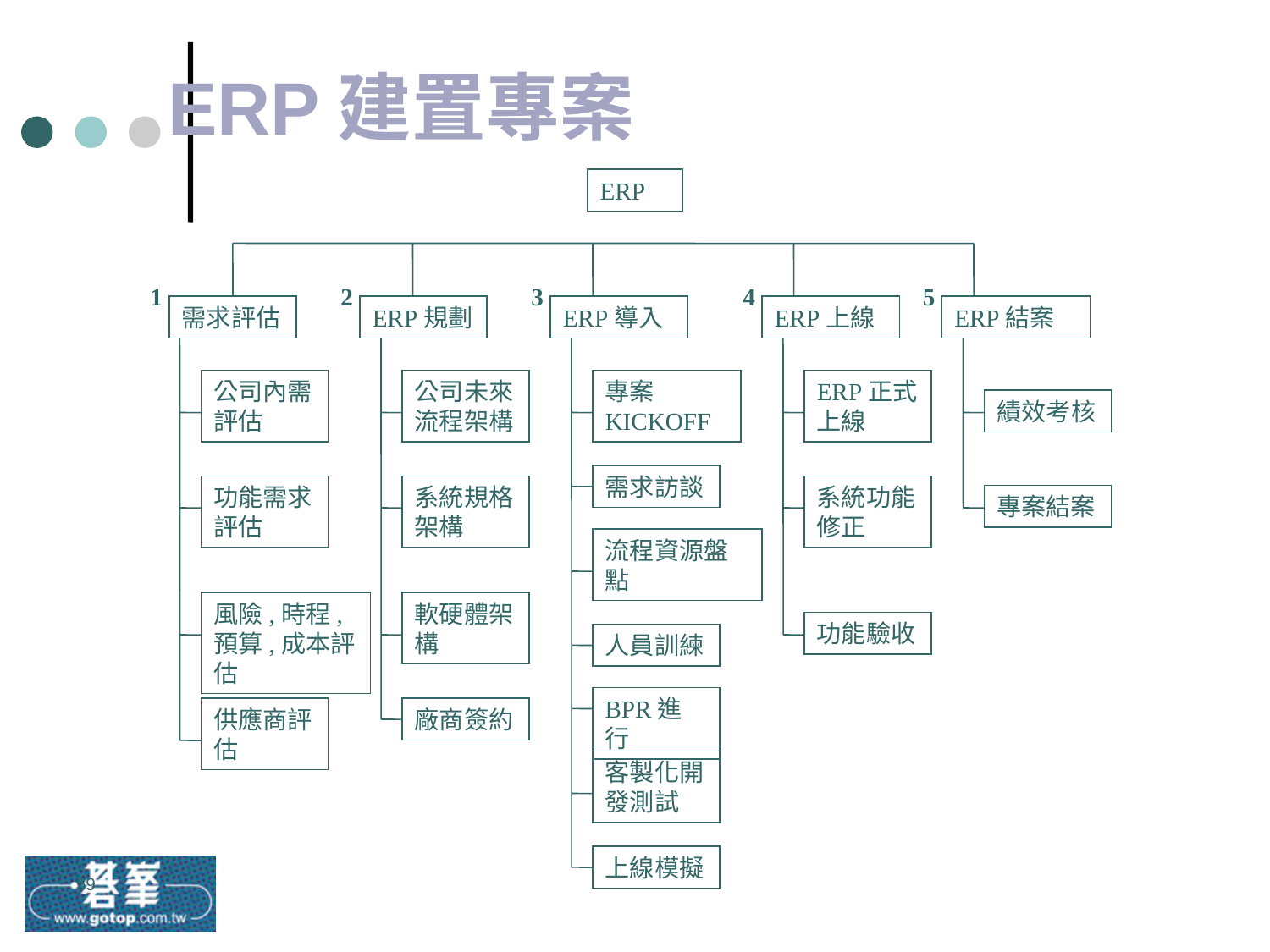

ERP建置專案
ERP

1
2
3
4
5
需求評估
ERP規劃
ERP導入
ERP上線
ERP結案

公司內需評估
公司未來流程架構
專案KICKOFF
ERP正式上線
績效考核

需求訪談
功能需求評估
系統規格架構
系統功能修正
專案結案

流程資源盤點

風險,時程,預算,成本評估
軟硬體架構
功能驗收
人員訓練

BPR進行
供應商評估
廠商簽約

客製化開發測試

上線模擬
59